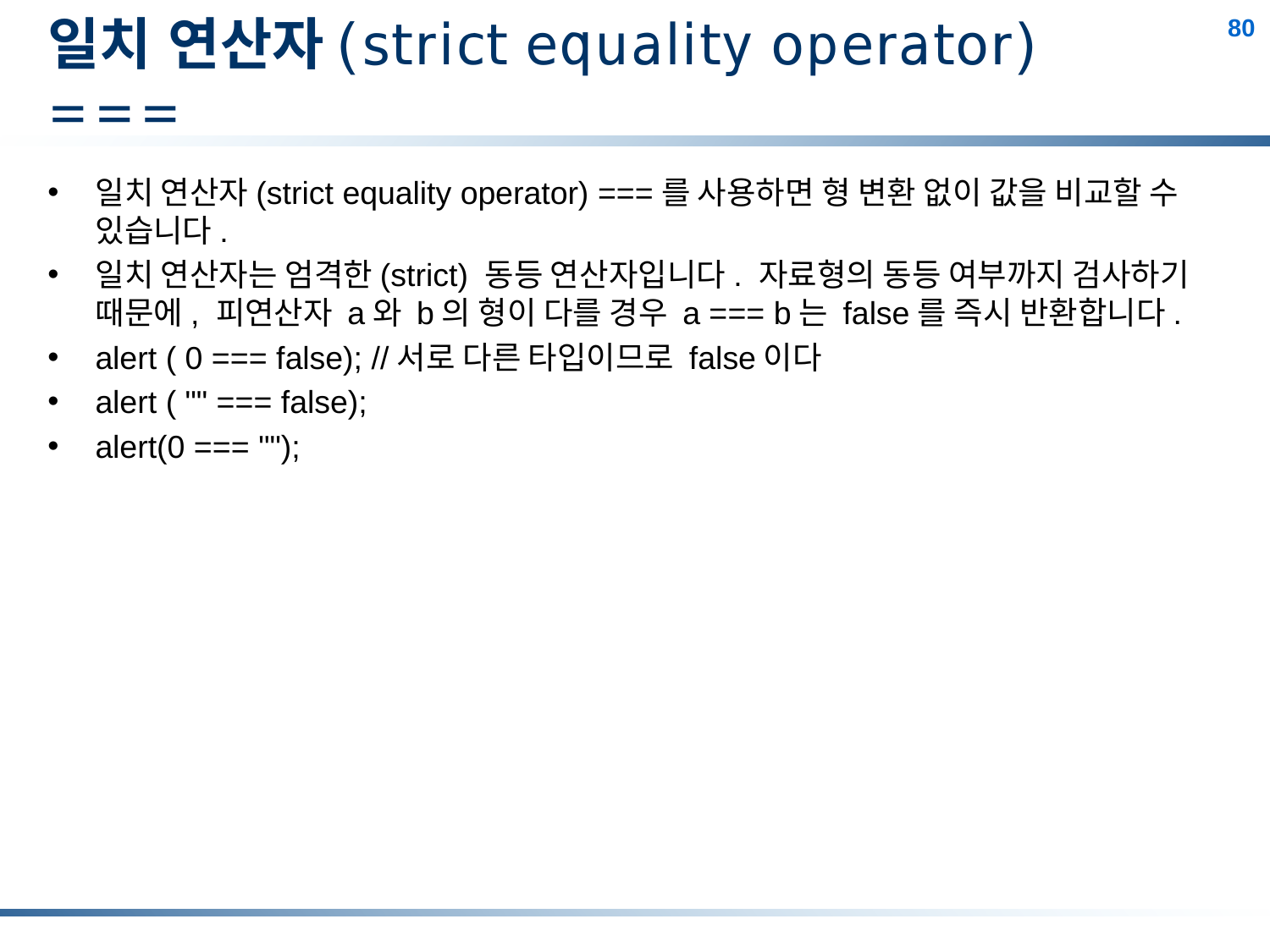

# 일치 연산자(strict equality operator) ===
일치 연산자(strict equality operator) ===를 사용하면 형 변환 없이 값을 비교할 수 있습니다.
일치 연산자는 엄격한(strict) 동등 연산자입니다. 자료형의 동등 여부까지 검사하기 때문에, 피연산자 a와 b의 형이 다를 경우 a === b는 false를 즉시 반환합니다.
alert ( 0 === false); //서로 다른 타입이므로 false이다
alert ( "" === false);
alert(0 === "");
80